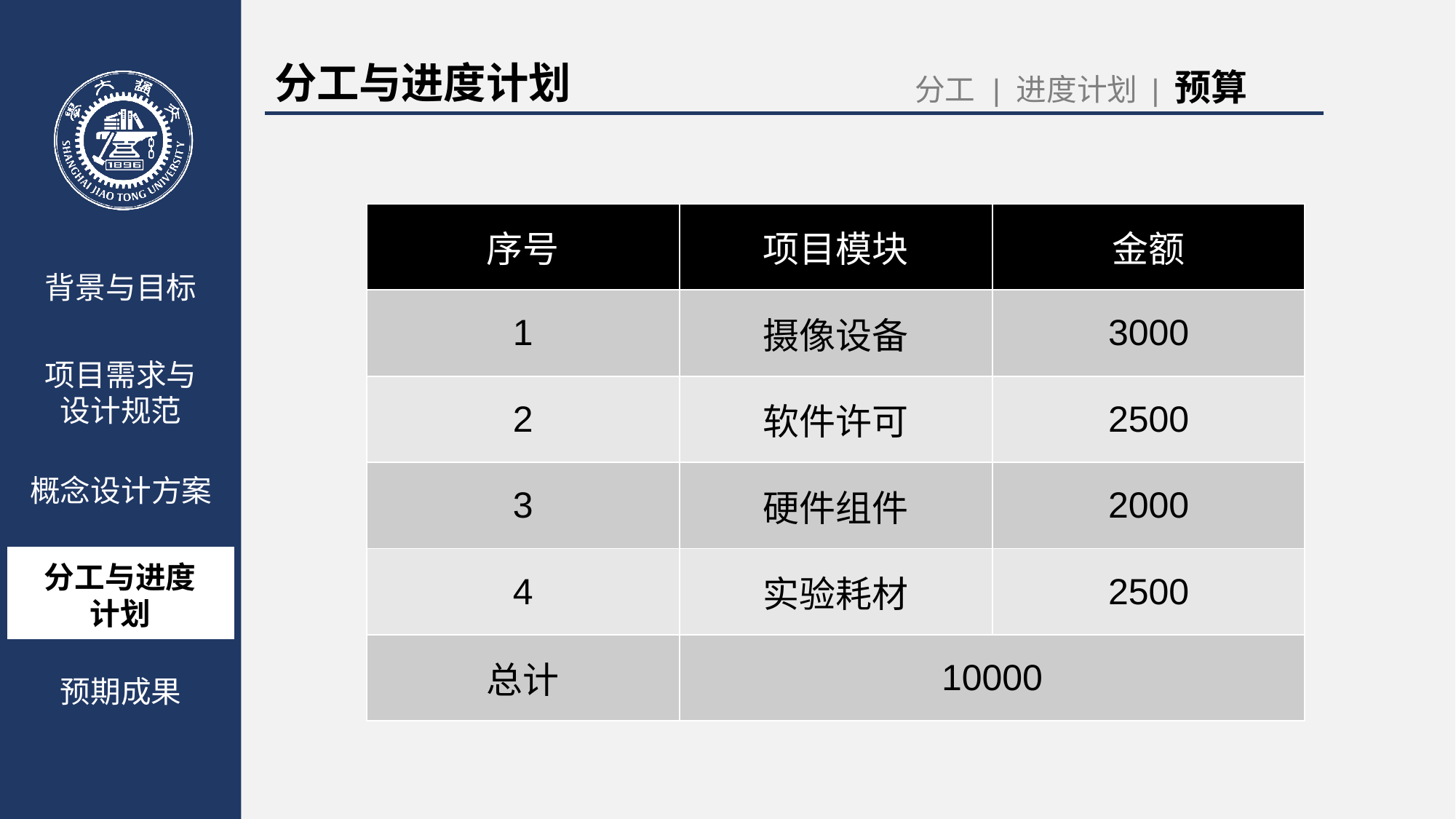

分工与进度计划
分工 | 进度计划 | 预算
| 序号 | 项目模块 | 金额 |
| --- | --- | --- |
| 1 | 摄像设备 | 3000 |
| 2 | 软件许可 | 2500 |
| 3 | 硬件组件 | 2000 |
| 4 | 实验耗材 | 2500 |
| 总计 | 10000 |  |
背景与目标

项目需求与
设计规范
概念设计方案
预期成果
分工与进度计划